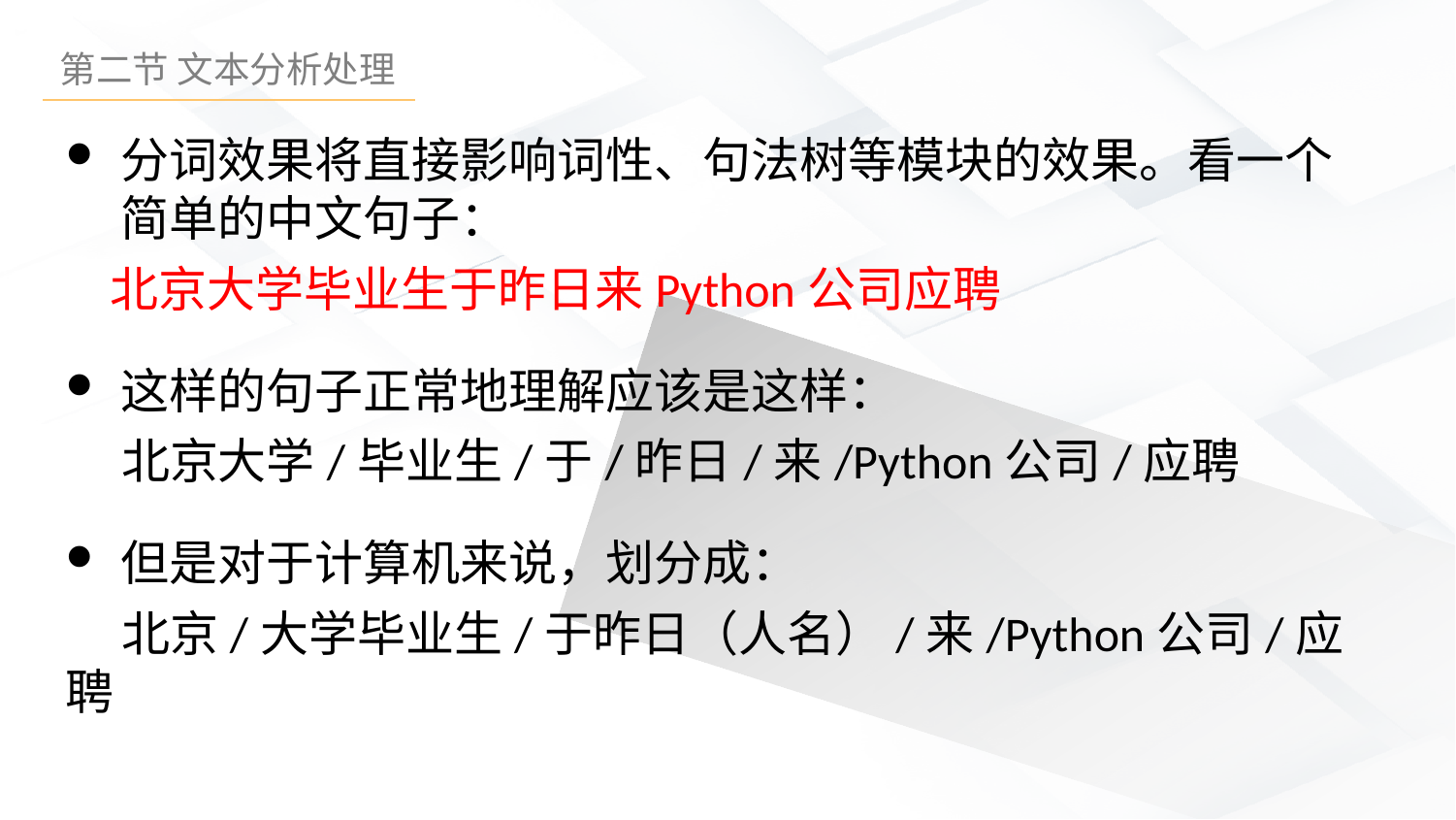

分词效果将直接影响词性、句法树等模块的效果。看一个简单的中文句子：
   北京大学毕业生于昨日来Python公司应聘

这样的句子正常地理解应该是这样：
    北京大学/毕业生/于/昨日/来/Python公司/应聘

但是对于计算机来说，划分成：
    北京/大学毕业生/于昨日（人名）/来/Python公司/应聘